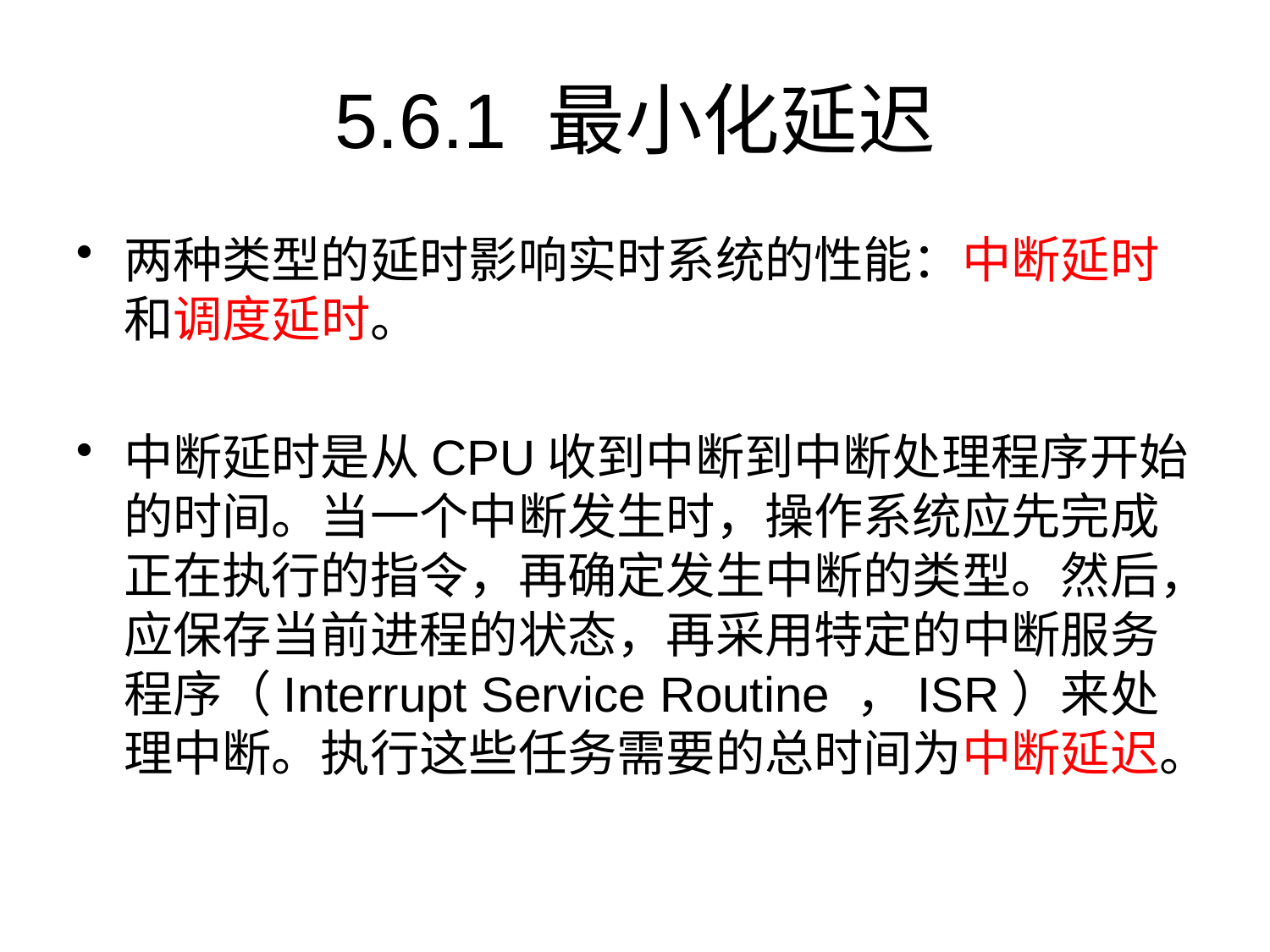

# 5.6.1 最小化延迟
两种类型的延时影响实时系统的性能：中断延时和调度延时。

中断延时是从CPU收到中断到中断处理程序开始的时间。当一个中断发生时，操作系统应先完成正在执行的指令，再确定发生中断的类型。然后，应保存当前进程的状态，再采用特定的中断服务程序（Interrupt Service Routine ，ISR）来处理中断。执行这些任务需要的总时间为中断延迟。